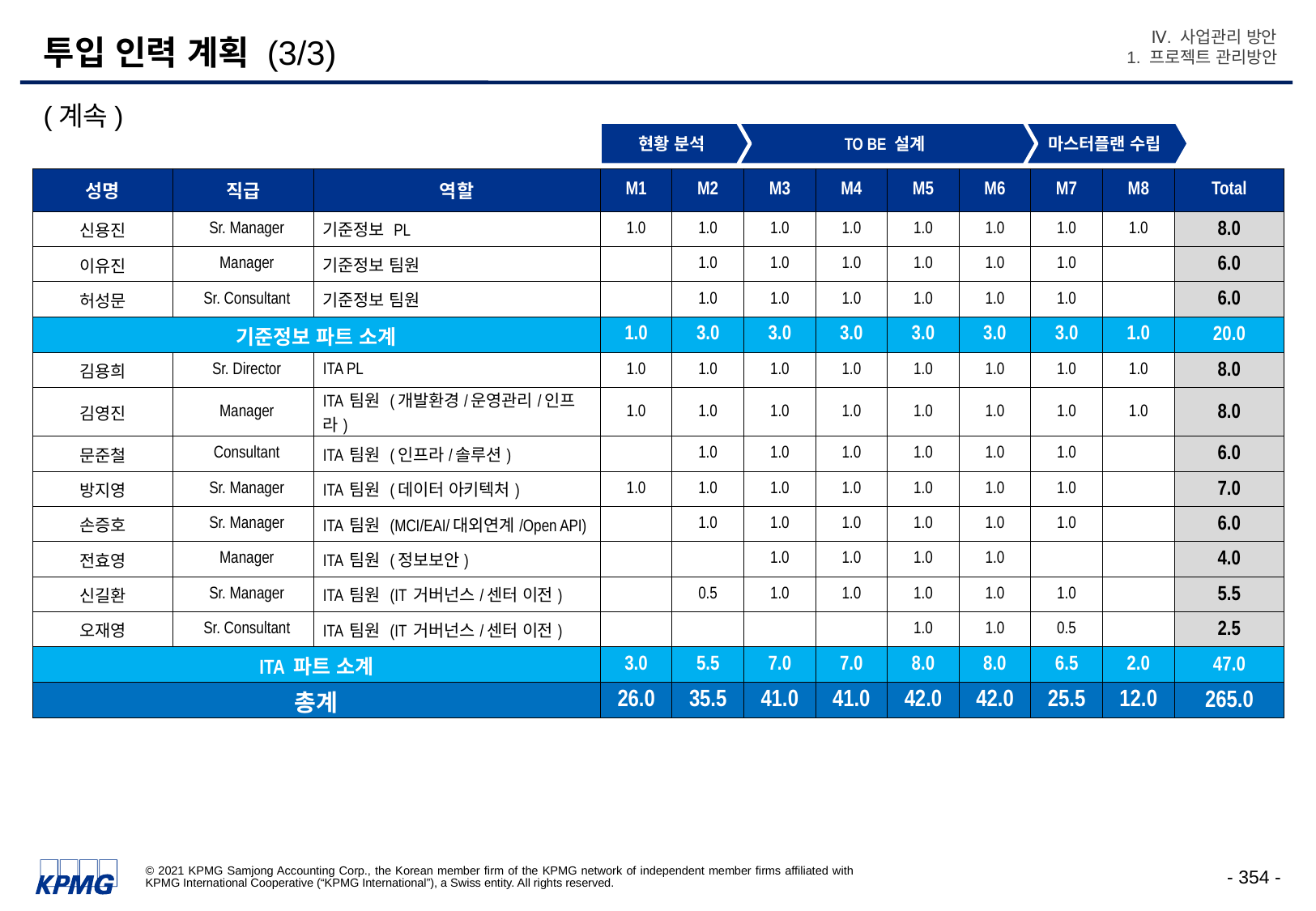

Ⅳ. 사업관리 방안
1. 프로젝트 관리방안
# 투입 인력 계획 (3/3)
(계속)
현황 분석
TO BE 설계
마스터플랜 수립
| 성명 | 직급 | 역할 | M1 | M2 | M3 | M4 | M5 | M6 | M7 | M8 | Total |
| --- | --- | --- | --- | --- | --- | --- | --- | --- | --- | --- | --- |
| 신용진 | Sr. Manager | 기준정보 PL | 1.0 | 1.0 | 1.0 | 1.0 | 1.0 | 1.0 | 1.0 | 1.0 | 8.0 |
| 이유진 | Manager | 기준정보 팀원 |  | 1.0 | 1.0 | 1.0 | 1.0 | 1.0 | 1.0 |  | 6.0 |
| 허성문 | Sr. Consultant | 기준정보 팀원 |  | 1.0 | 1.0 | 1.0 | 1.0 | 1.0 | 1.0 |  | 6.0 |
| 기준정보 파트 소계 |  |  | 1.0 | 3.0 | 3.0 | 3.0 | 3.0 | 3.0 | 3.0 | 1.0 | 20.0 |
| 김용희 | Sr. Director | ITA PL | 1.0 | 1.0 | 1.0 | 1.0 | 1.0 | 1.0 | 1.0 | 1.0 | 8.0 |
| 김영진 | Manager | ITA 팀원 (개발환경/운영관리/인프라) | 1.0 | 1.0 | 1.0 | 1.0 | 1.0 | 1.0 | 1.0 | 1.0 | 8.0 |
| 문준철 | Consultant | ITA 팀원 (인프라/솔루션) |  | 1.0 | 1.0 | 1.0 | 1.0 | 1.0 | 1.0 |  | 6.0 |
| 방지영 | Sr. Manager | ITA 팀원 (데이터 아키텍처) | 1.0 | 1.0 | 1.0 | 1.0 | 1.0 | 1.0 | 1.0 |  | 7.0 |
| 손증호 | Sr. Manager | ITA 팀원 (MCI/EAI/대외연계/Open API) |  | 1.0 | 1.0 | 1.0 | 1.0 | 1.0 | 1.0 |  | 6.0 |
| 전효영 | Manager | ITA 팀원 (정보보안) |  |  | 1.0 | 1.0 | 1.0 | 1.0 |  |  | 4.0 |
| 신길환 | Sr. Manager | ITA 팀원 (IT 거버넌스/센터 이전) |  | 0.5 | 1.0 | 1.0 | 1.0 | 1.0 | 1.0 |  | 5.5 |
| 오재영 | Sr. Consultant | ITA 팀원 (IT 거버넌스/센터 이전) |  |  |  |  | 1.0 | 1.0 | 0.5 |  | 2.5 |
| ITA 파트 소계 |  |  | 3.0 | 5.5 | 7.0 | 7.0 | 8.0 | 8.0 | 6.5 | 2.0 | 47.0 |
| 총계 |  |  | 26.0 | 35.5 | 41.0 | 41.0 | 42.0 | 42.0 | 25.5 | 12.0 | 265.0 |